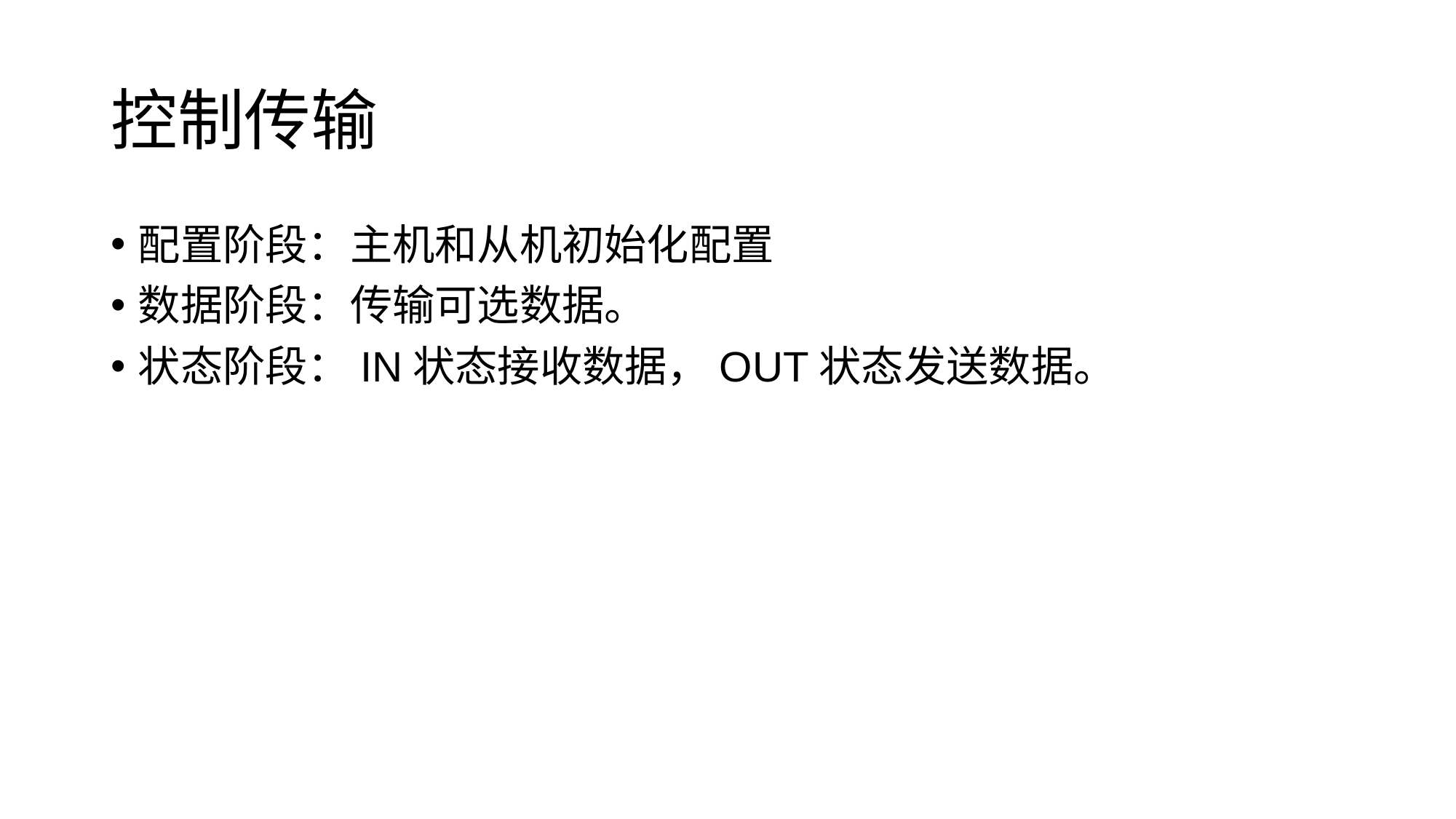

# 控制传输
配置阶段：主机和从机初始化配置
数据阶段：传输可选数据。
状态阶段：IN状态接收数据，OUT状态发送数据。